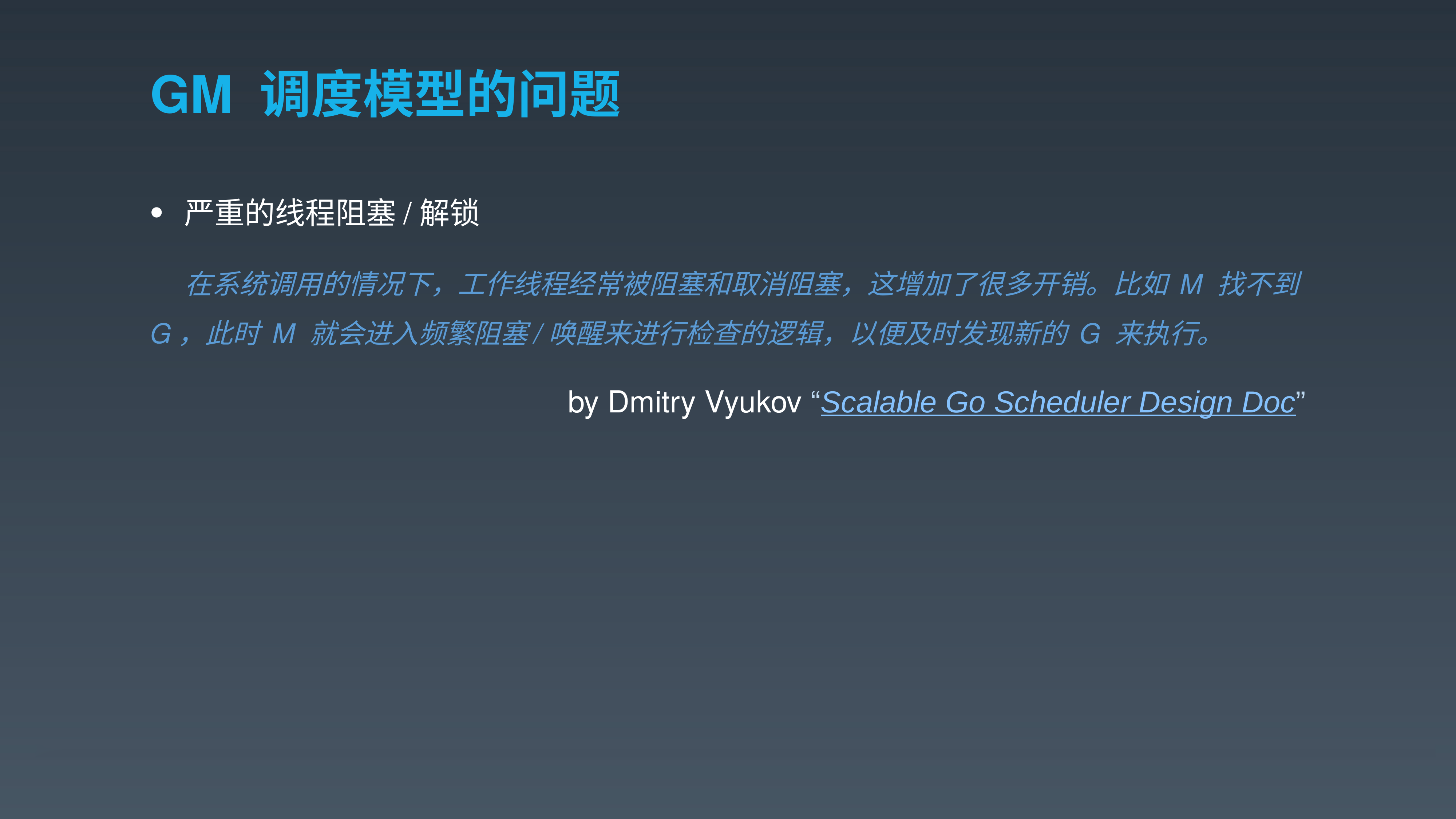

# GM 调度模型的问题
严重的线程阻塞/解锁
    在系统调用的情况下，工作线程经常被阻塞和取消阻塞，这增加了很多开销。比如 M 找不到G，此时 M 就会进入频繁阻塞/唤醒来进行检查的逻辑，以便及时发现新的 G 来执行。
by Dmitry Vyukov “Scalable Go Scheduler Design Doc”